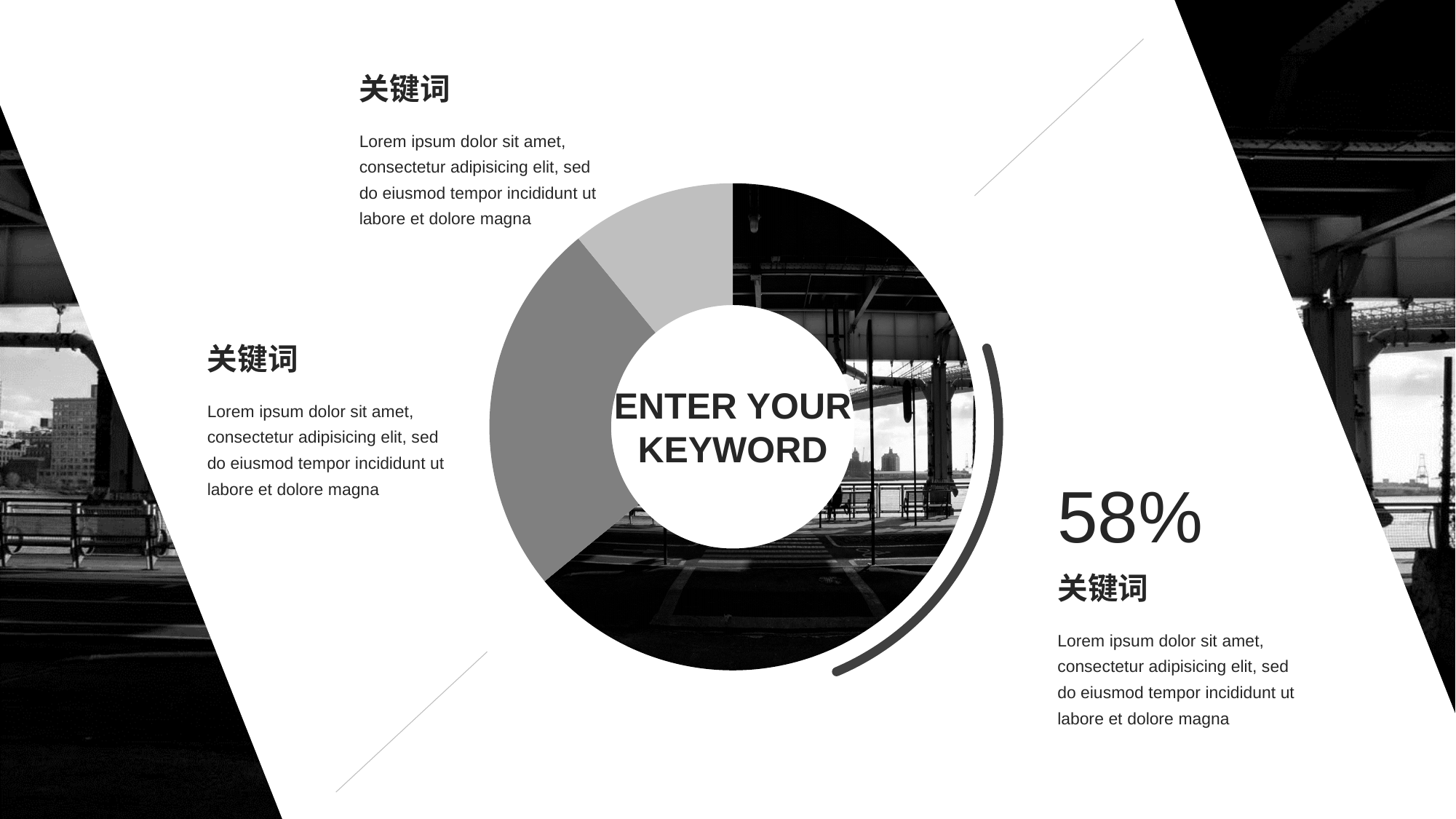

关键词
Lorem ipsum dolor sit amet, consectetur adipisicing elit, sed do eiusmod tempor incididunt ut labore et dolore magna

### Chart

| Category | 销售额（亿） |
|---|---|
| 产品A | 8.2 |
| 产品B | 3.2 |
| 产品C | 1.4 |
关键词
ENTER YOUR
KEYWORD
Lorem ipsum dolor sit amet, consectetur adipisicing elit, sed do eiusmod tempor incididunt ut labore et dolore magna
58%
关键词
Lorem ipsum dolor sit amet, consectetur adipisicing elit, sed do eiusmod tempor incididunt ut labore et dolore magna